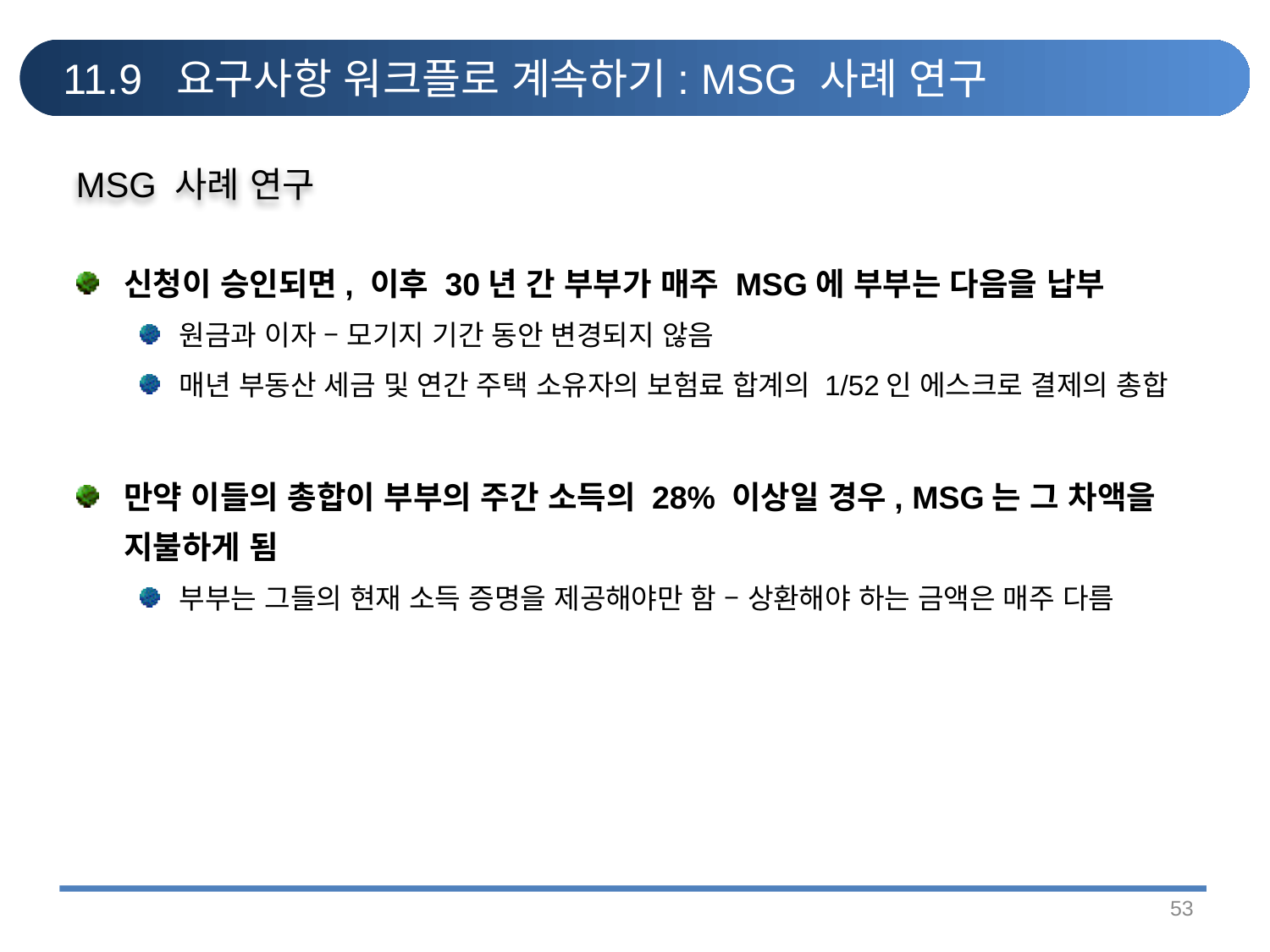

# 11.9  요구사항 워크플로 계속하기: MSG 사례 연구
MSG 사례 연구
신청이 승인되면, 이후 30년 간 부부가 매주 MSG에 부부는 다음을 납부
원금과 이자 – 모기지 기간 동안 변경되지 않음
매년 부동산 세금 및 연간 주택 소유자의 보험료 합계의 1/52인 에스크로 결제의 총합

만약 이들의 총합이 부부의 주간 소득의 28% 이상일 경우, MSG는 그 차액을 지불하게 됨
부부는 그들의 현재 소득 증명을 제공해야만 함 – 상환해야 하는 금액은 매주 다름
53